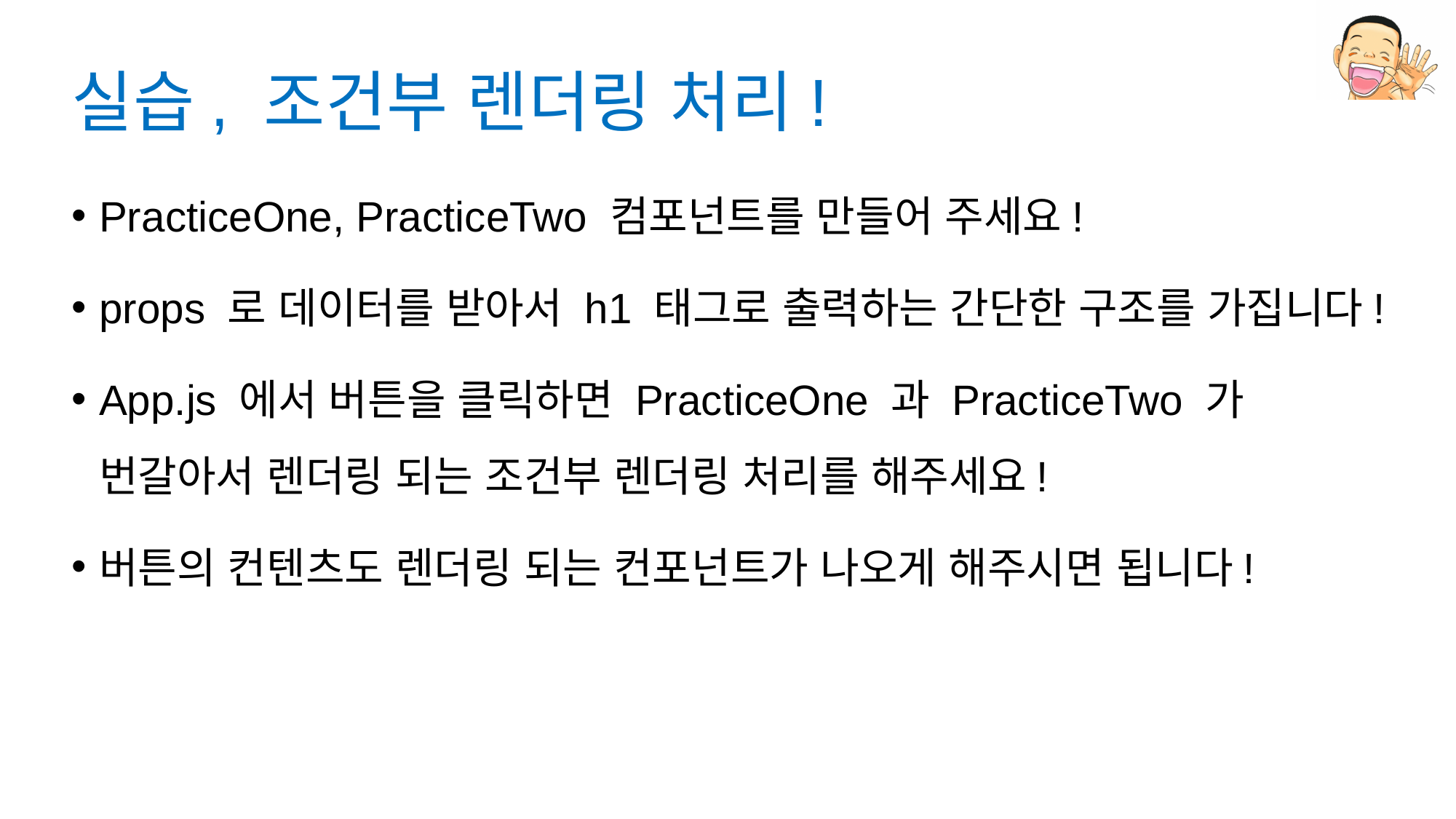

# 실습, 조건부 렌더링 처리!
PracticeOne, PracticeTwo 컴포넌트를 만들어 주세요!
props 로 데이터를 받아서 h1 태그로 출력하는 간단한 구조를 가집니다!
App.js 에서 버튼을 클릭하면 PracticeOne 과 PracticeTwo 가 번갈아서 렌더링 되는 조건부 렌더링 처리를 해주세요!
버튼의 컨텐츠도 렌더링 되는 컨포넌트가 나오게 해주시면 됩니다!